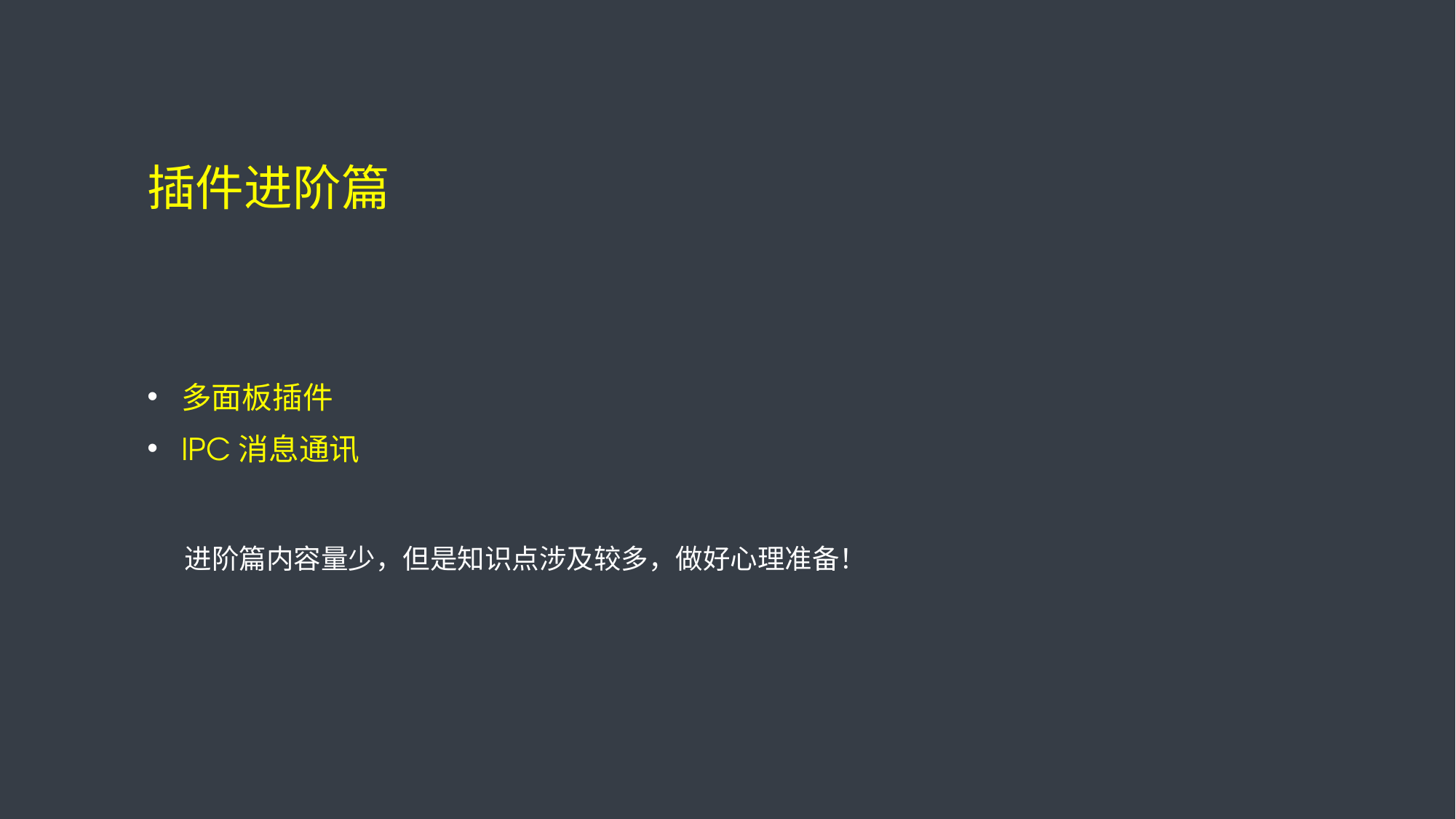

# 插件进阶篇
多面板插件
ipc消息通讯
进阶篇内容量少，但是知识点涉及较多，做好心理准备！